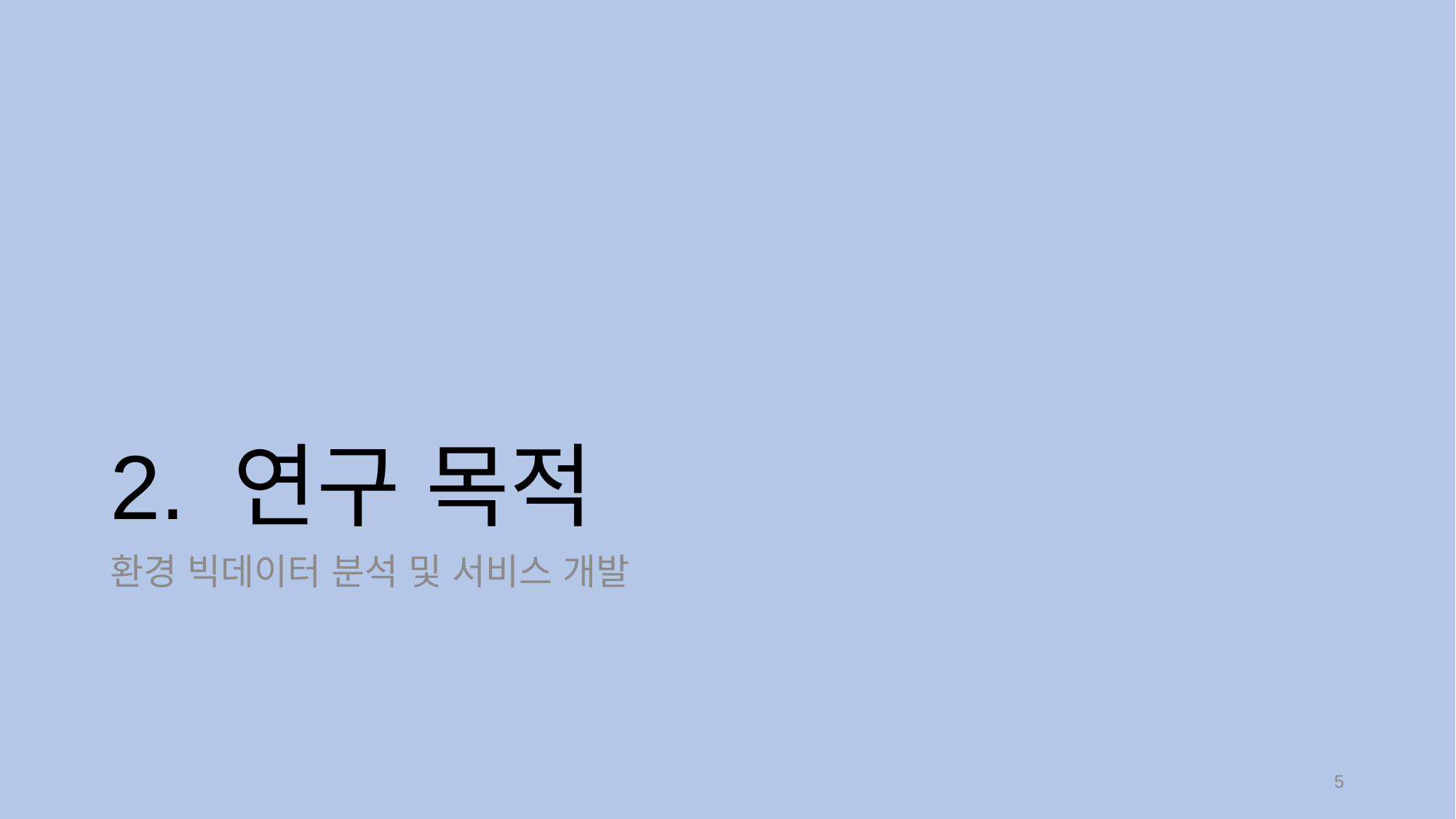

# 2. 연구 목적
환경 빅데이터 분석 및 서비스 개발
5